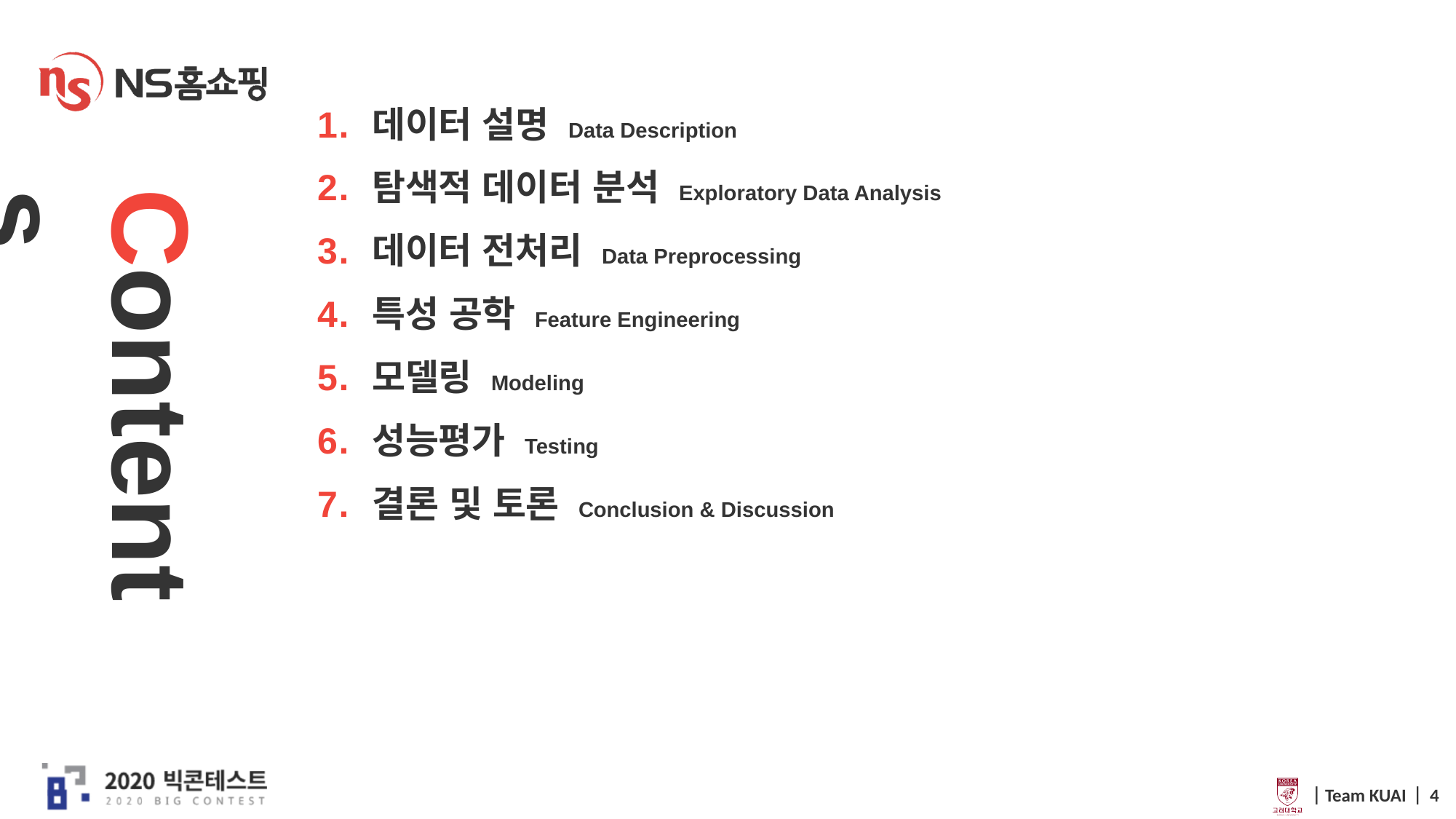

데이터 설명 Data Description
탐색적 데이터 분석 Exploratory Data Analysis
데이터 전처리 Data Preprocessing
특성 공학 Feature Engineering
모델링 Modeling
성능평가 Testing
결론 및 토론 Conclusion & Discussion

 ⎸Team KUAI  ⎸ 4